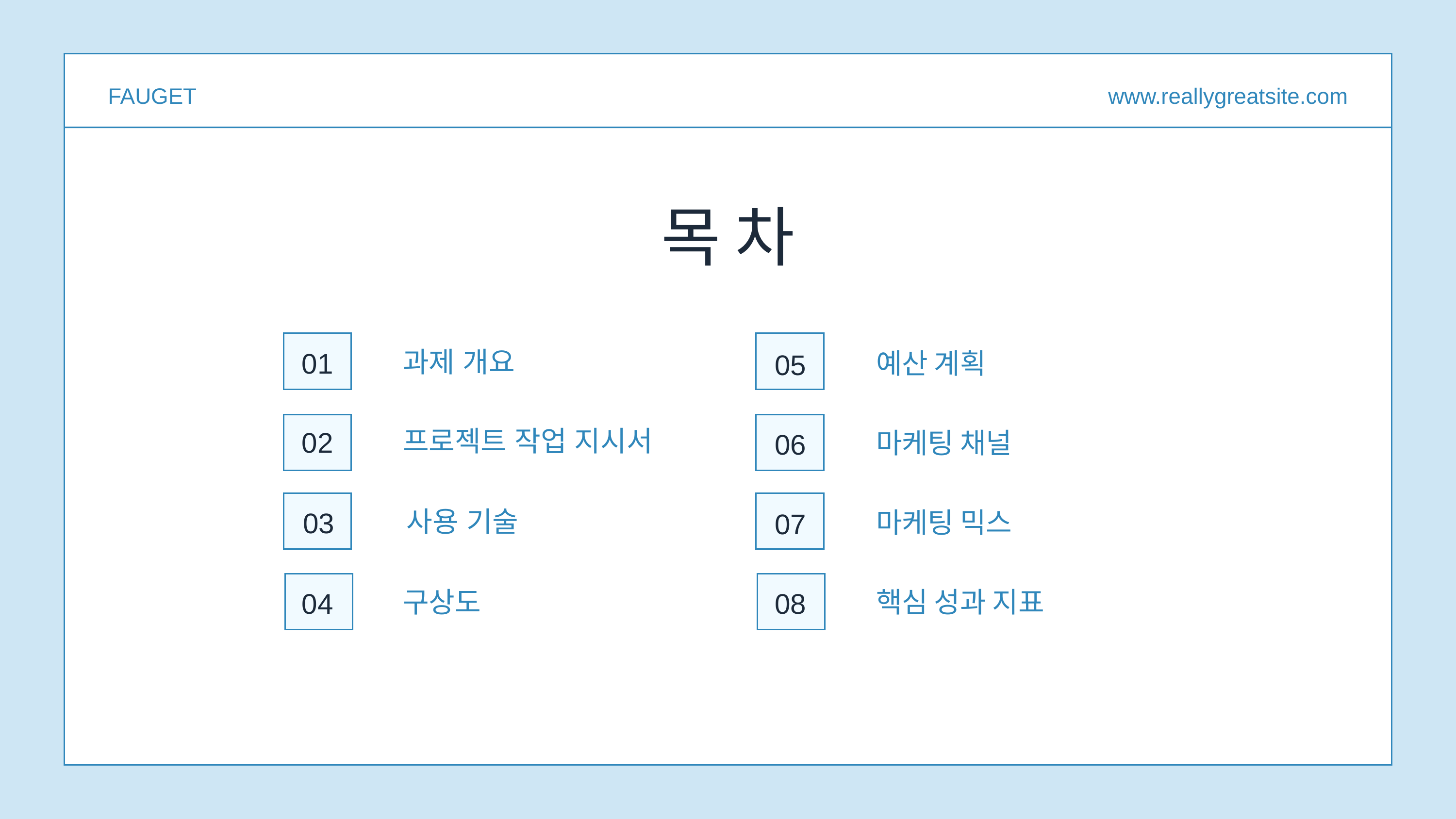

FAUGET
www.reallygreatsite.com

목 차

과제 개요
01
예산 계획
05

프로젝트 작업 지시서
02
마케팅 채널
06

사용 기술
마케팅 믹스
03
07

구상도
핵심 성과 지표
04
08